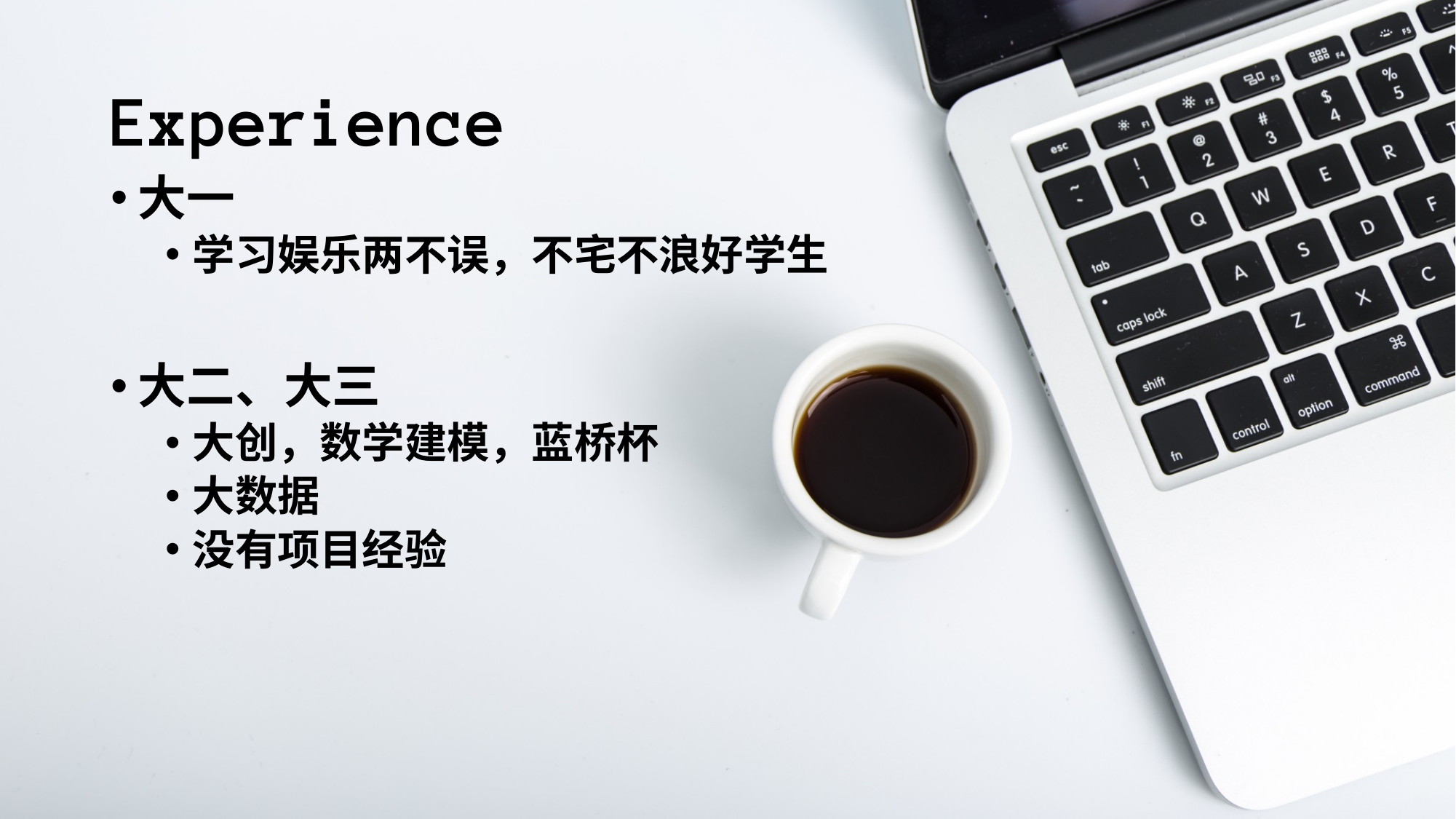

# Experience
大一
学习娱乐两不误，不宅不浪好学生

大二、大三
大创，数学建模，蓝桥杯
大数据
没有项目经验